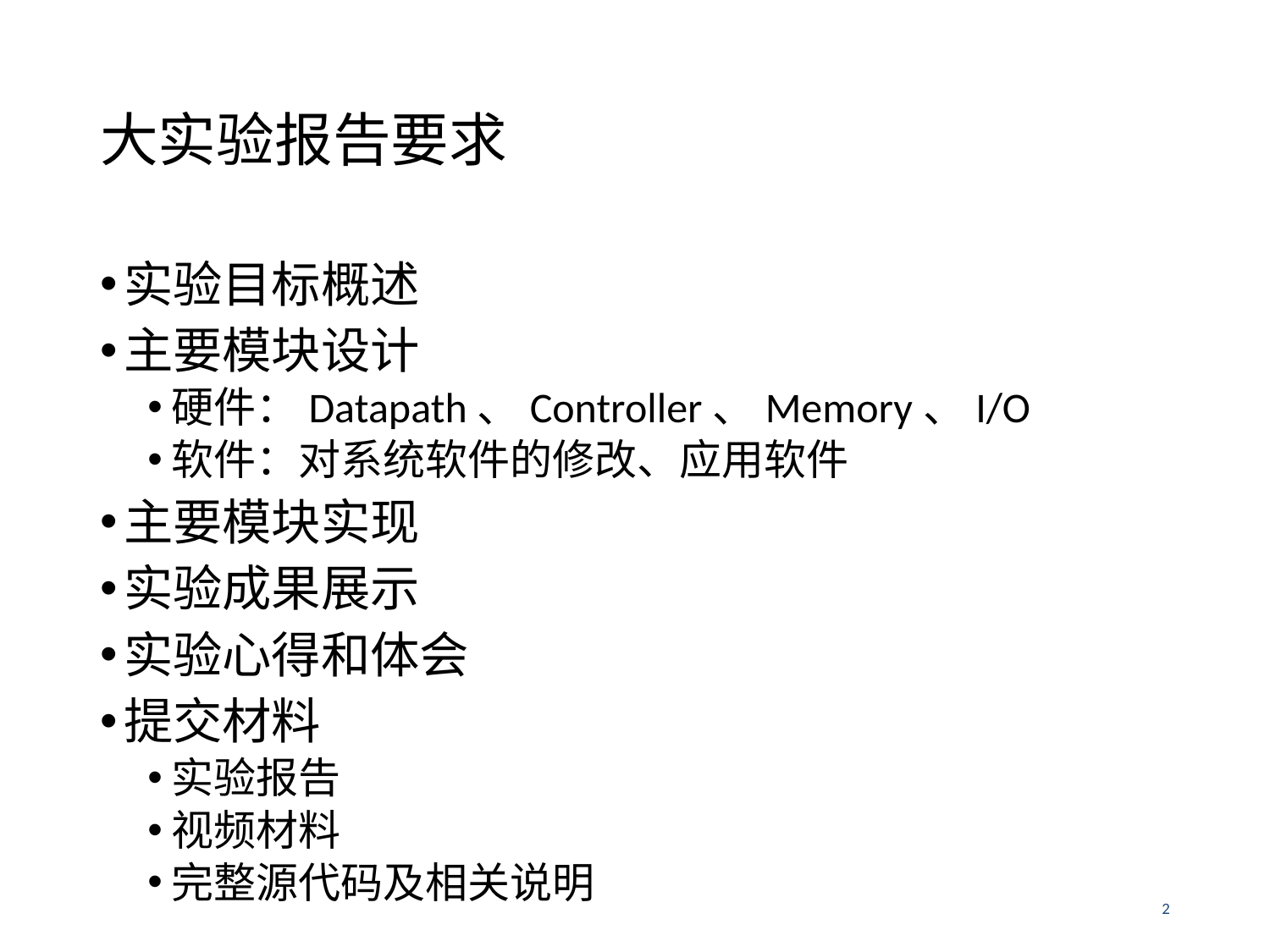

# 大实验报告要求
实验目标概述
主要模块设计
硬件：Datapath、Controller、Memory、I/O
软件：对系统软件的修改、应用软件
主要模块实现
实验成果展示
实验心得和体会
提交材料
实验报告
视频材料
完整源代码及相关说明

2